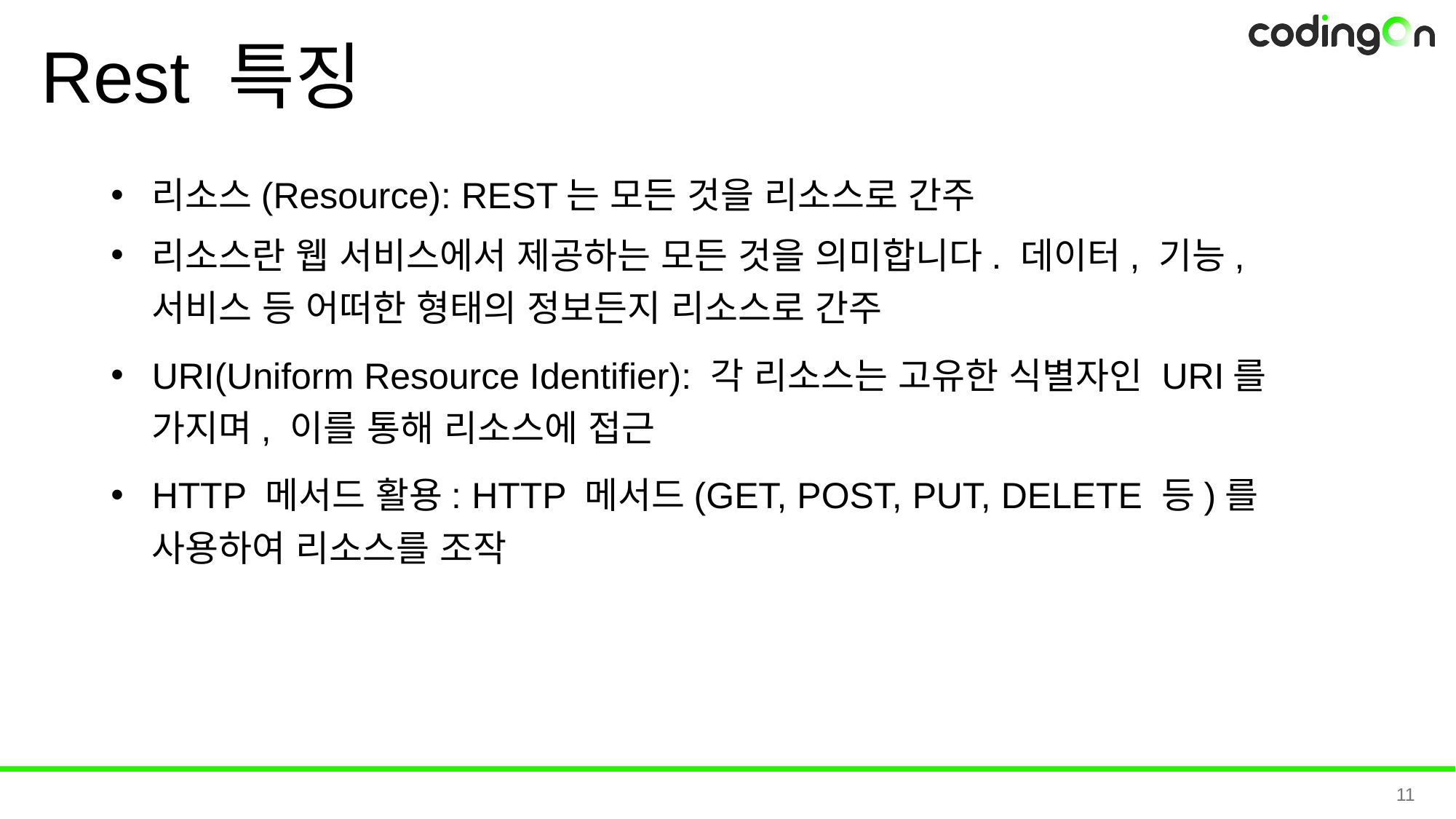

# Rest 특징
리소스(Resource): REST는 모든 것을 리소스로 간주
리소스란 웹 서비스에서 제공하는 모든 것을 의미합니다. 데이터, 기능, 서비스 등 어떠한 형태의 정보든지 리소스로 간주
URI(Uniform Resource Identifier): 각 리소스는 고유한 식별자인 URI를 가지며, 이를 통해 리소스에 접근
HTTP 메서드 활용: HTTP 메서드(GET, POST, PUT, DELETE 등)를 사용하여 리소스를 조작

11